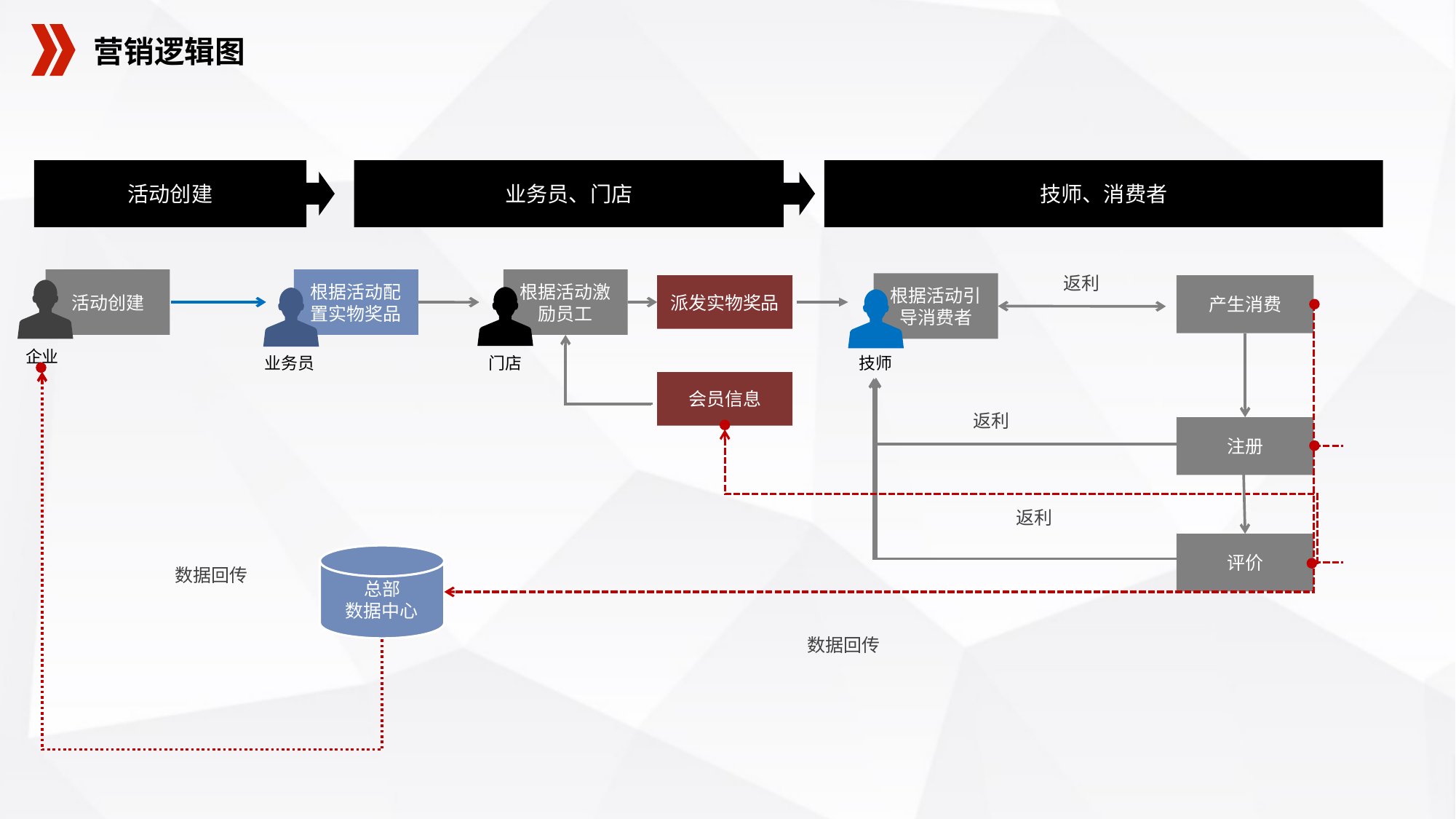

营销逻辑图
活动创建
业务员、门店
技师、消费者

返利
活动创建

企业
根据活动配置实物奖品

业务员
根据活动激励员工

门店
根据活动引导消费者

技师
派发实物奖品
产生消费

会员信息
返利
注册

返利
评价
总部
数据中心
数据回传

数据回传